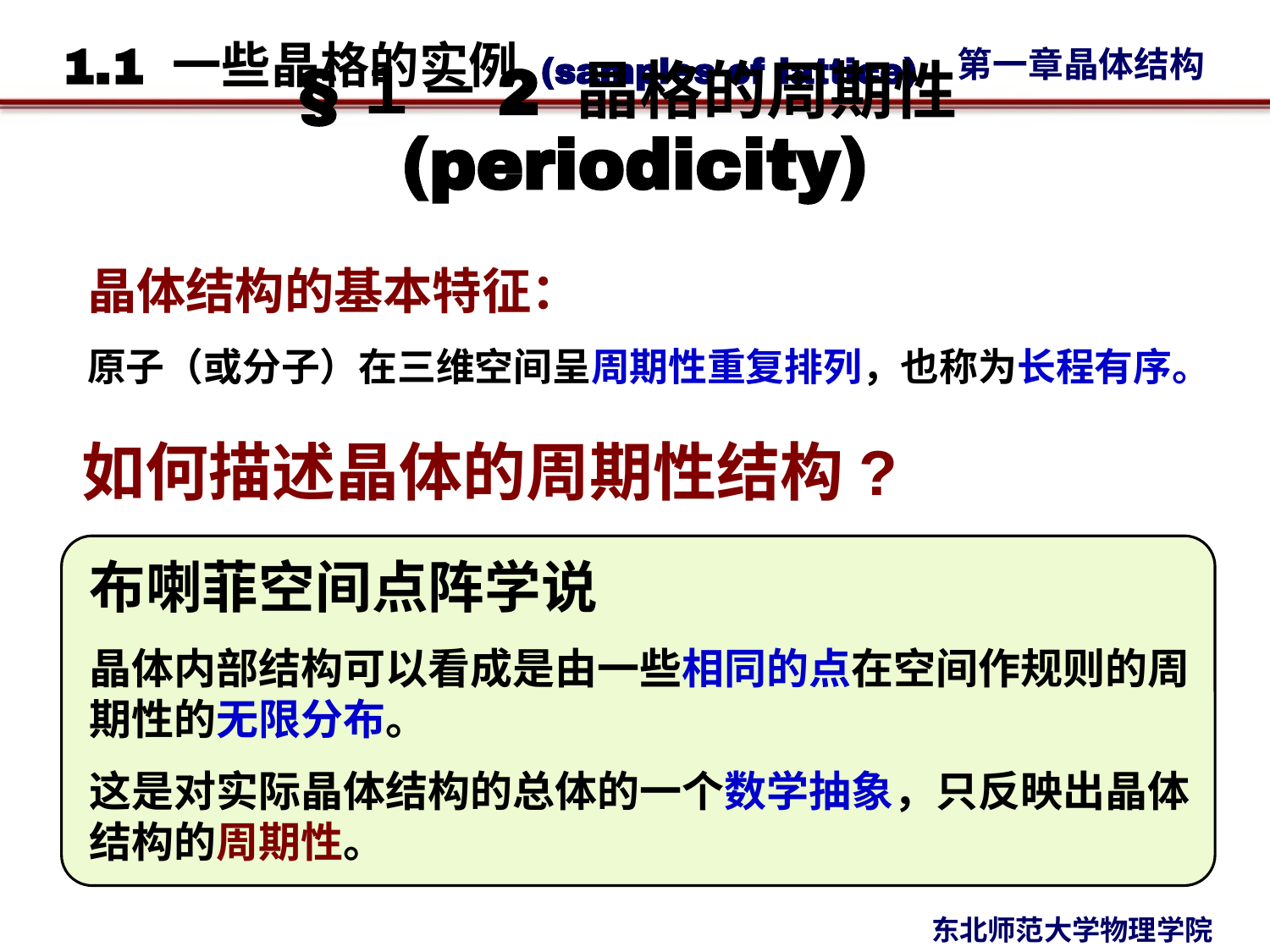

# §１－2 晶格的周期性(periodicity)
晶体结构的基本特征：
原子（或分子）在三维空间呈周期性重复排列，也称为长程有序。
如何描述晶体的周期性结构?

布喇菲空间点阵学说
晶体内部结构可以看成是由一些相同的点在空间作规则的周期性的无限分布。
这是对实际晶体结构的总体的一个数学抽象，只反映出晶体结构的周期性。